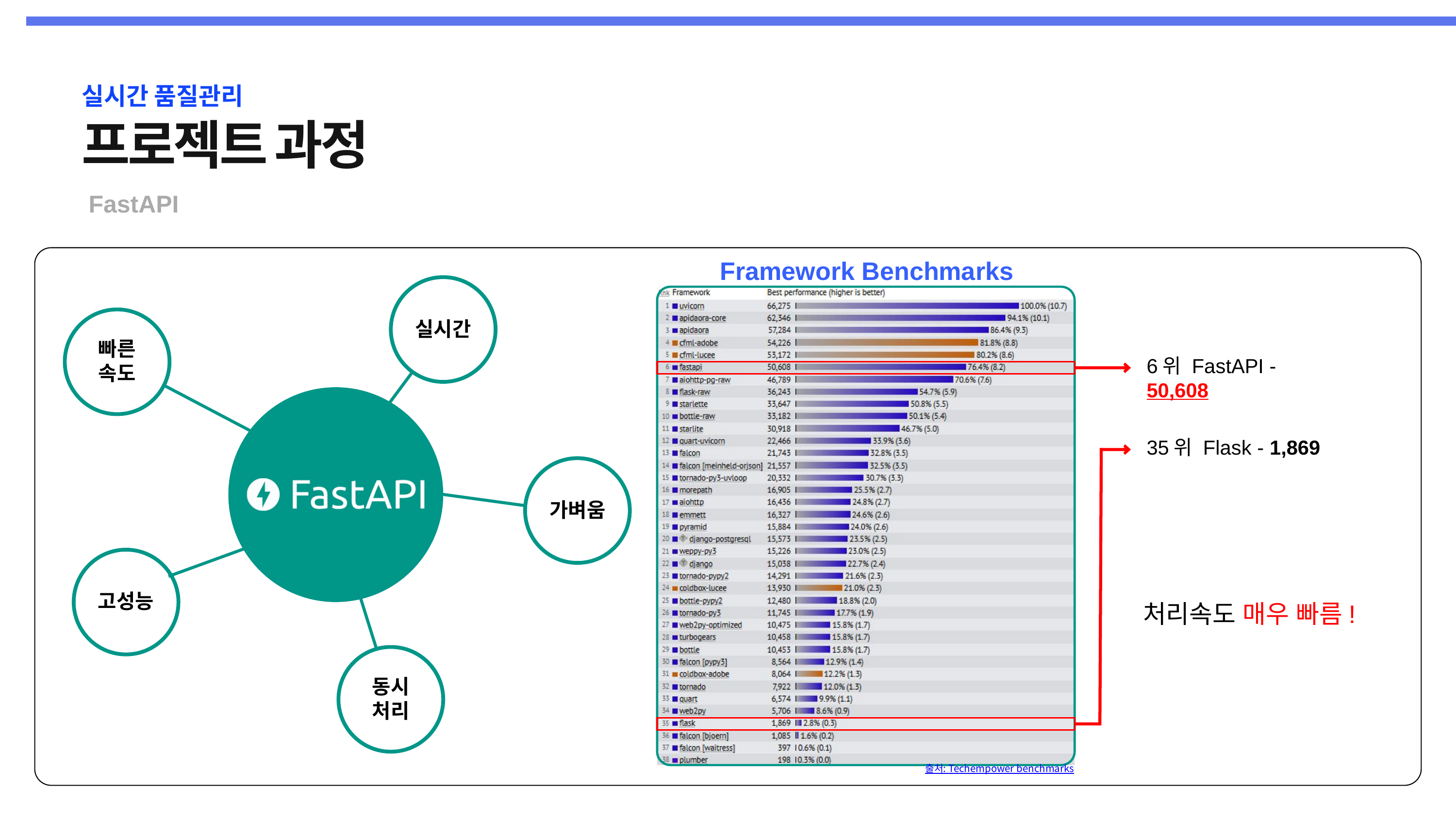

실시간 품질관리

프로젝트 과정

 FastAPI

Framework Benchmarks

실시간

빠른
속도
6위 FastAPI - 50,608

35위 Flask - 1,869

가벼움

고성능

처리속도 매우 빠름!

동시
처리

출처: Techempower benchmarks